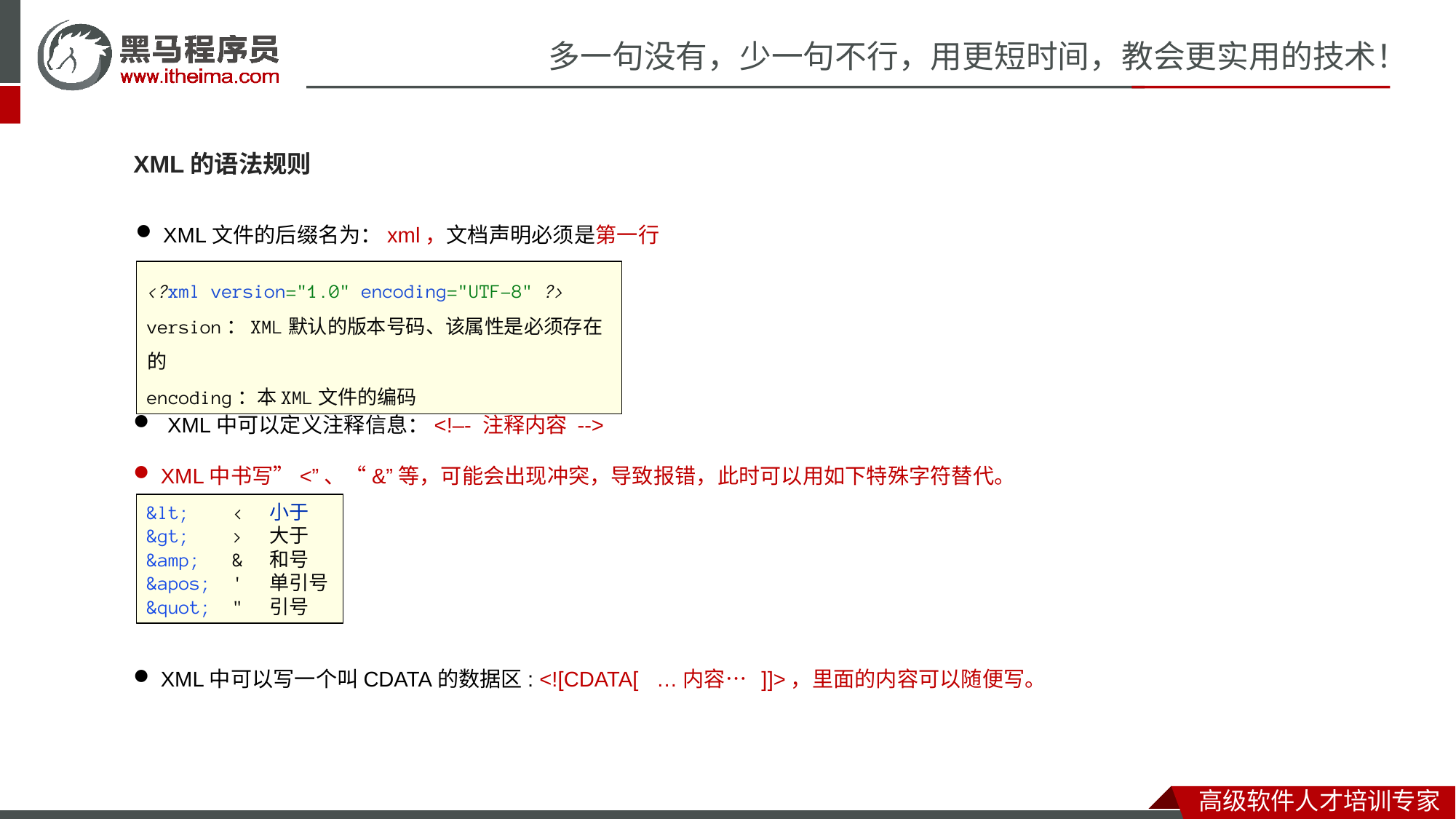

XML的语法规则
XML文件的后缀名为：xml，文档声明必须是第一行

<?xml version="1.0" encoding="UTF-8" ?>
version：XML默认的版本号码、该属性是必须存在的
encoding：本XML文件的编码
XML中可以定义注释信息：<!–- 注释内容 -->
XML中书写”<”、“&”等，可能会出现冲突，导致报错，此时可以用如下特殊字符替代。

XML中可以写一个叫CDATA的数据区: <![CDATA[   …内容…  ]]>，里面的内容可以随便写。
&lt;    <  小于
&gt;    >  大于
&amp;   &  和号
&apos;  '  单引号
&quot;  "  引号